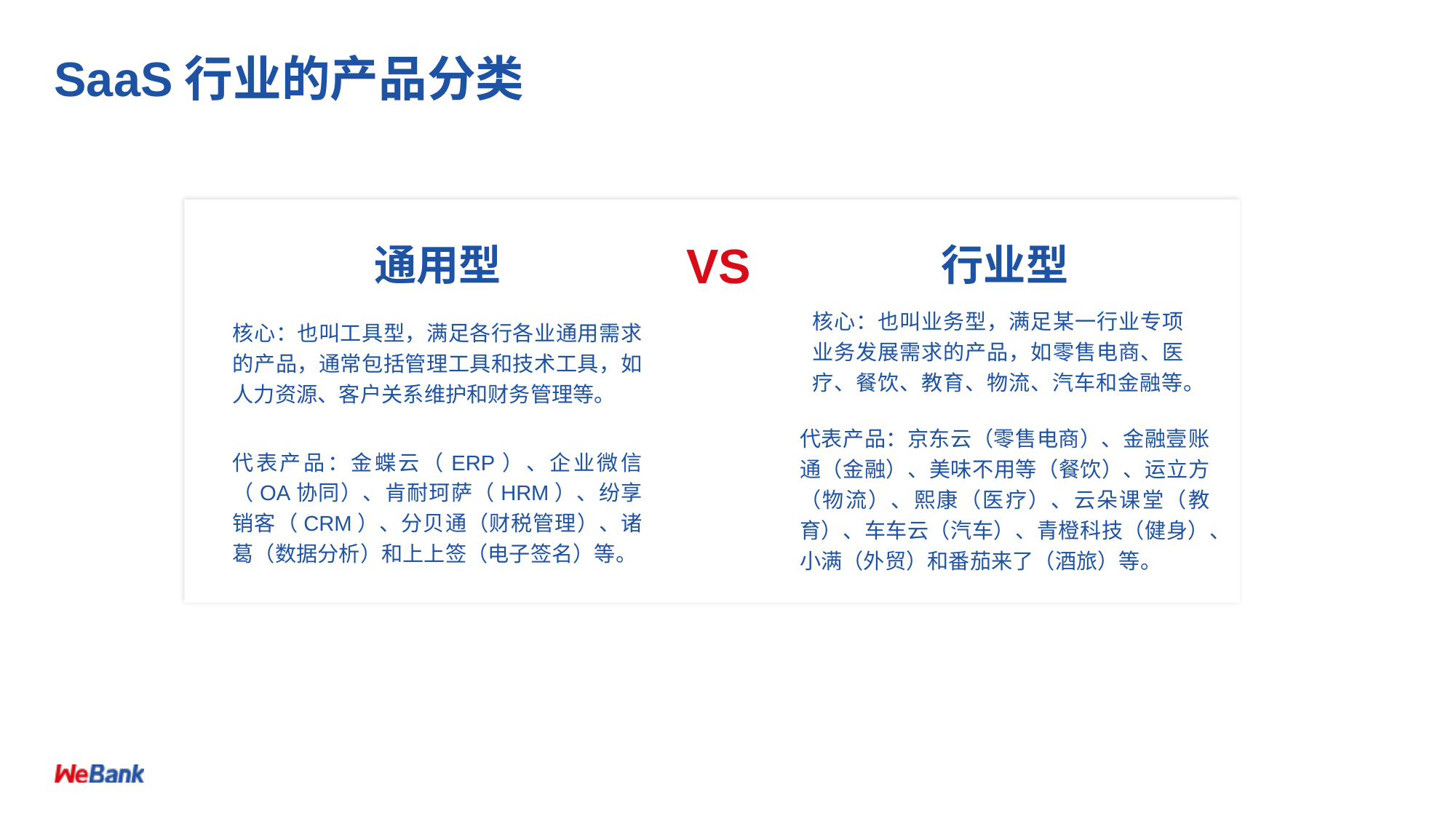

# SaaS行业的产品分类

通用型
VS
行业型
核心：也叫业务型，满足某一行业专项业务发展需求的产品，如零售电商、医疗、餐饮、教育、物流、汽车和金融等。
核心：也叫工具型，满足各行各业通用需求的产品，通常包括管理工具和技术工具，如人力资源、客户关系维护和财务管理等。
代表产品：京东云（零售电商）、金融壹账通（金融）、美味不用等（餐饮）、运立方（物流）、熙康（医疗）、云朵课堂（教育）、车车云（汽车）、青橙科技（健身）、小满（外贸）和番茄来了（酒旅）等。
代表产品：金蝶云（ERP）、企业微信（OA协同）、肯耐珂萨（HRM）、纷享销客（CRM）、分贝通（财税管理）、诸葛（数据分析）和上上签（电子签名）等。
7